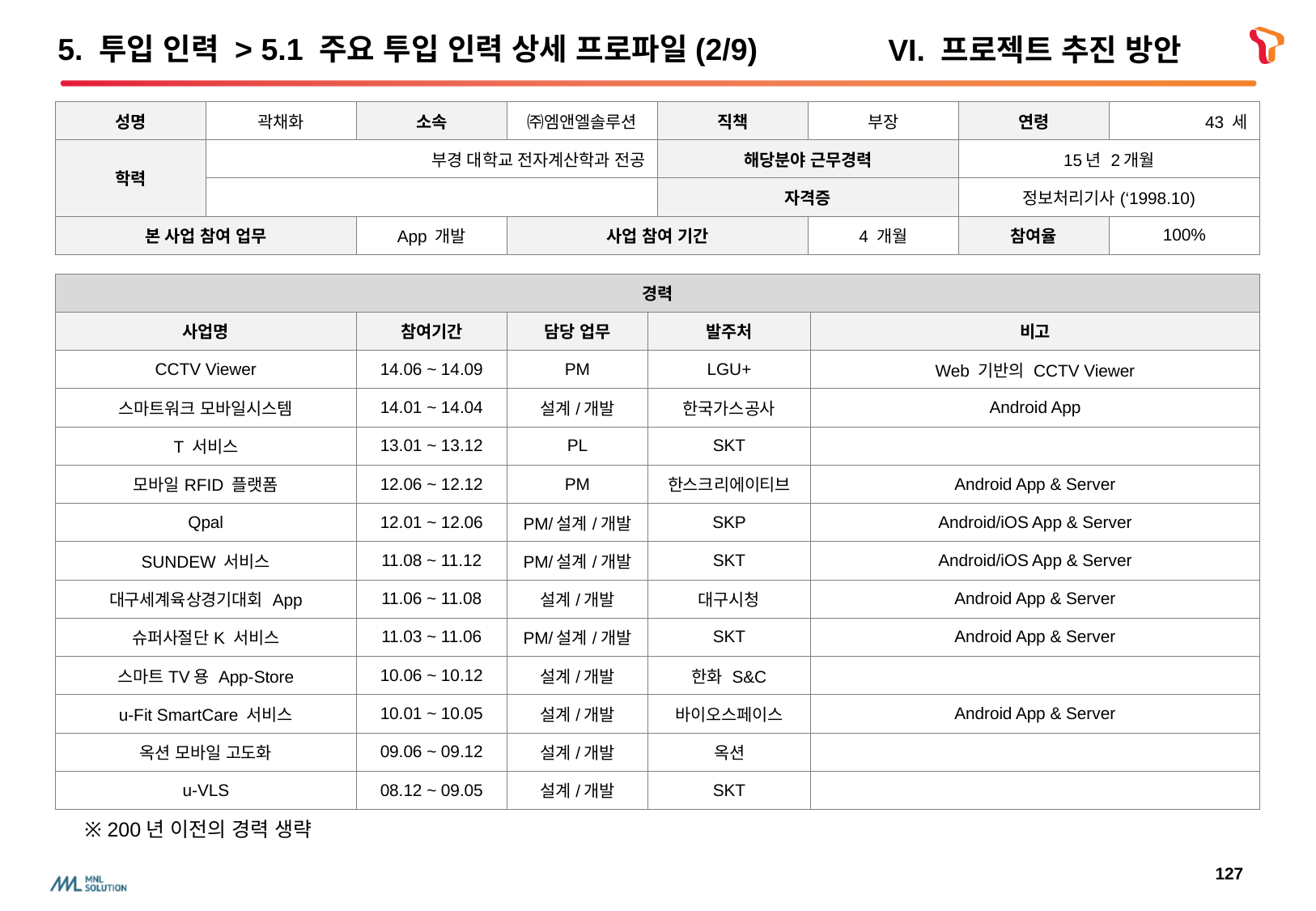

# 5. 투입 인력 > 5.1 주요 투입 인력 상세 프로파일(2/9)
VI. 프로젝트 추진 방안
| 성명 | 곽채화 | 소속 | ㈜엠앤엘솔루션 | 직책 | 부장 | 연령 | 43 세 |
| --- | --- | --- | --- | --- | --- | --- | --- |
| 학력 | 부경 대학교 전자계산학과 전공 |  |  | 해당분야 근무경력 |  | 15년 2개월 |  |
|  |  |  |  | 자격증 |  | 정보처리기사(‘1998.10) |  |
| 본 사업 참여 업무 |  | App 개발 | 사업 참여 기간 |  | 4 개월 | 참여율 | 100% |
| 경력 |  |  |  |  |
| --- | --- | --- | --- | --- |
| 사업명 | 참여기간 | 담당 업무 | 발주처 | 비고 |
| CCTV Viewer | 14.06 ~ 14.09 | PM | LGU+ | Web 기반의 CCTV Viewer |
| 스마트워크 모바일시스템 | 14.01 ~ 14.04 | 설계/개발 | 한국가스공사 | Android App |
| T 서비스 | 13.01 ~ 13.12 | PL | SKT |  |
| 모바일RFID 플랫폼 | 12.06 ~ 12.12 | PM | 한스크리에이티브 | Android App & Server |
| Qpal | 12.01 ~ 12.06 | PM/설계/개발 | SKP | Android/iOS App & Server |
| SUNDEW 서비스 | 11.08 ~ 11.12 | PM/설계/개발 | SKT | Android/iOS App & Server |
| 대구세계육상경기대회 App | 11.06 ~ 11.08 | 설계/개발 | 대구시청 | Android App & Server |
| 슈퍼사절단K 서비스 | 11.03 ~ 11.06 | PM/설계/개발 | SKT | Android App & Server |
| 스마트TV용 App-Store | 10.06 ~ 10.12 | 설계/개발 | 한화 S&C |  |
| u-Fit SmartCare 서비스 | 10.01 ~ 10.05 | 설계/개발 | 바이오스페이스 | Android App & Server |
| 옥션 모바일 고도화 | 09.06 ~ 09.12 | 설계/개발 | 옥션 |  |
| u-VLS | 08.12 ~ 09.05 | 설계/개발 | SKT |  |
※ 200년 이전의 경력 생략